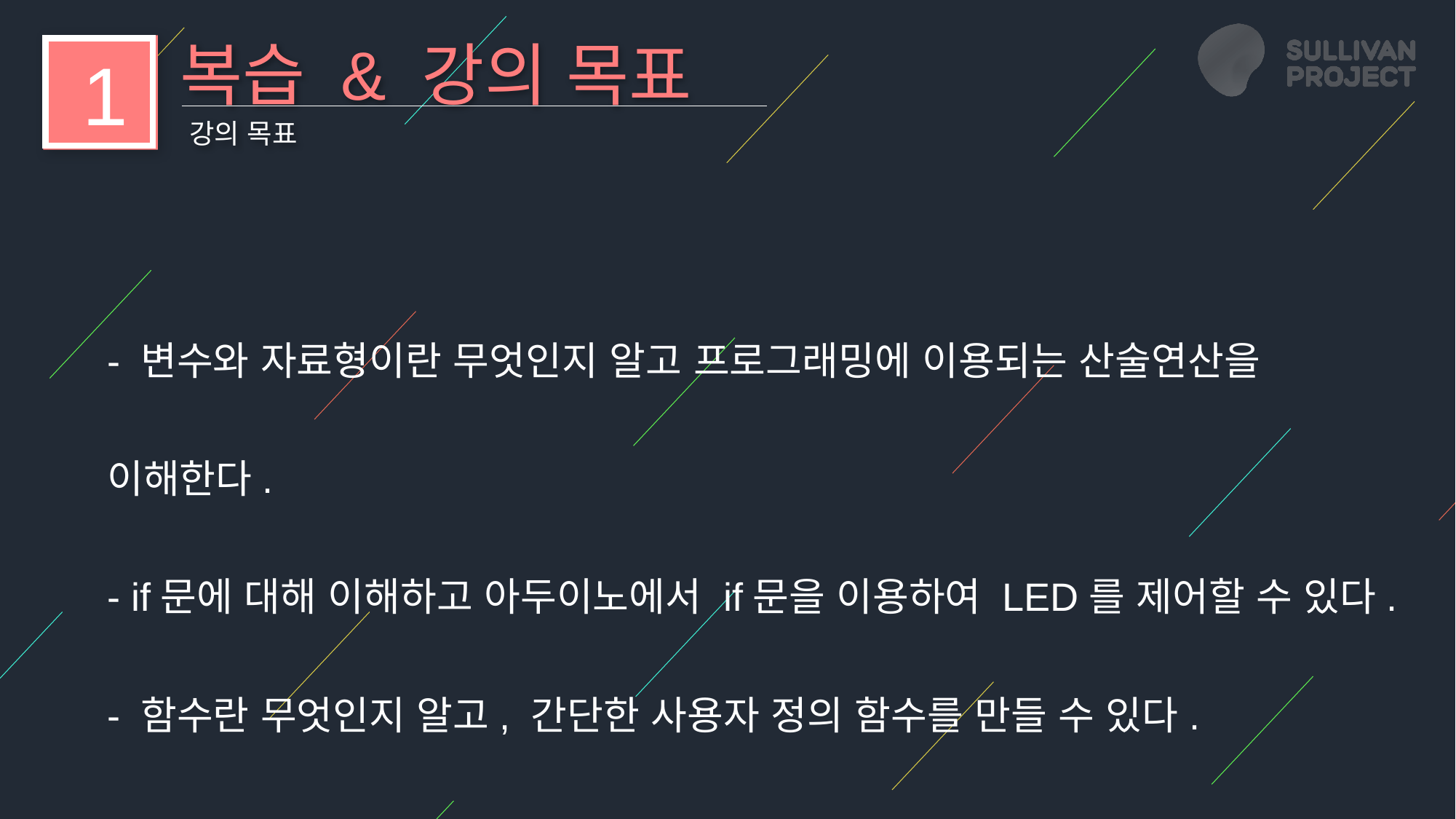

복습 & 강의 목표

1
강의 목표
- 변수와 자료형이란 무엇인지 알고 프로그래밍에 이용되는 산술연산을 이해한다.
- if문에 대해 이해하고 아두이노에서 if문을 이용하여 LED를 제어할 수 있다.
- 함수란 무엇인지 알고, 간단한 사용자 정의 함수를 만들 수 있다.